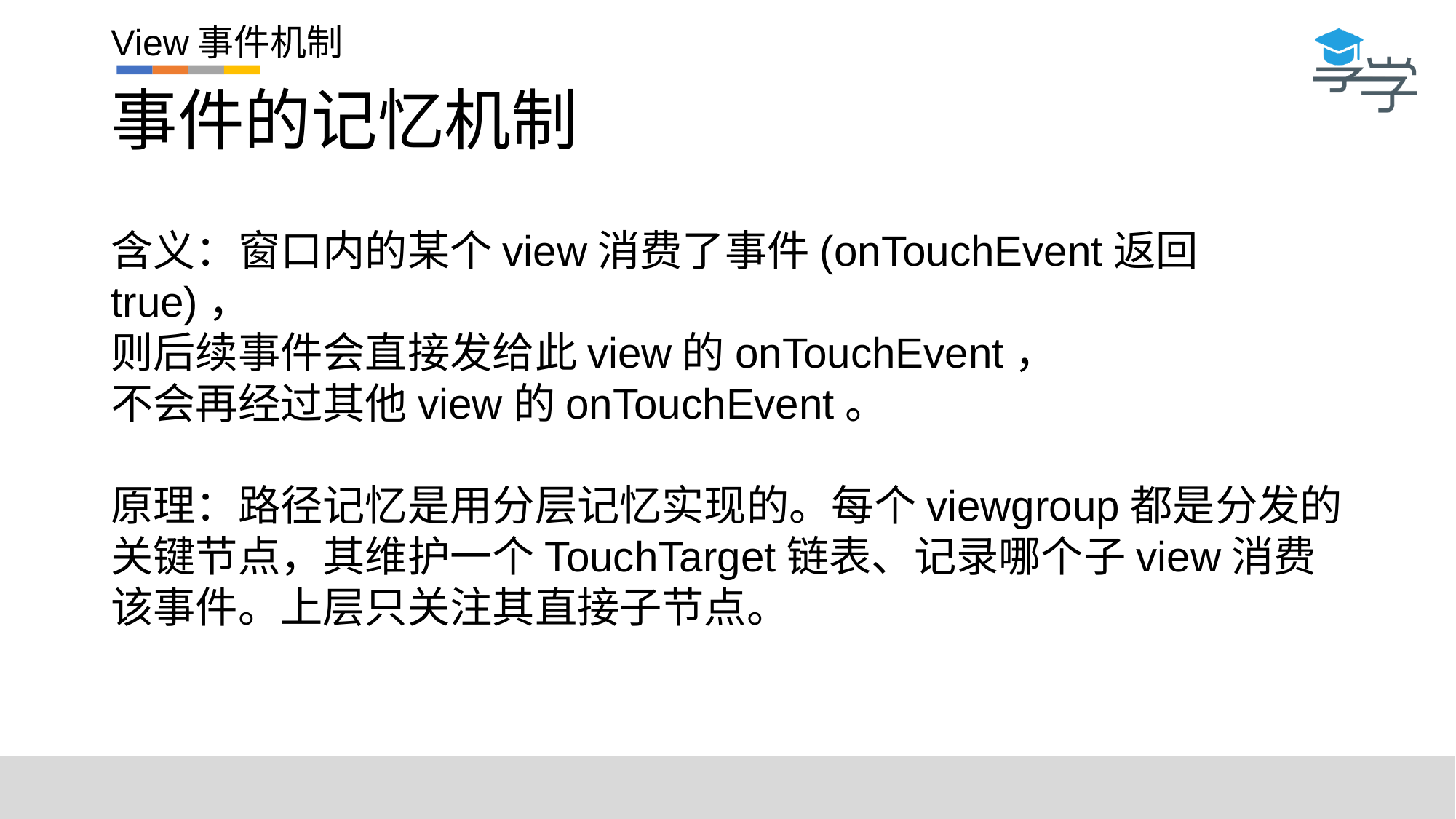

# 事件的记忆机制
含义：窗口内的某个view消费了事件(onTouchEvent返回true)，
则后续事件会直接发给此view的onTouchEvent，
不会再经过其他view的onTouchEvent。

原理：路径记忆是用分层记忆实现的。每个viewgroup都是分发的关键节点，其维护一个TouchTarget链表、记录哪个子view消费该事件。上层只关注其直接子节点。
View事件机制